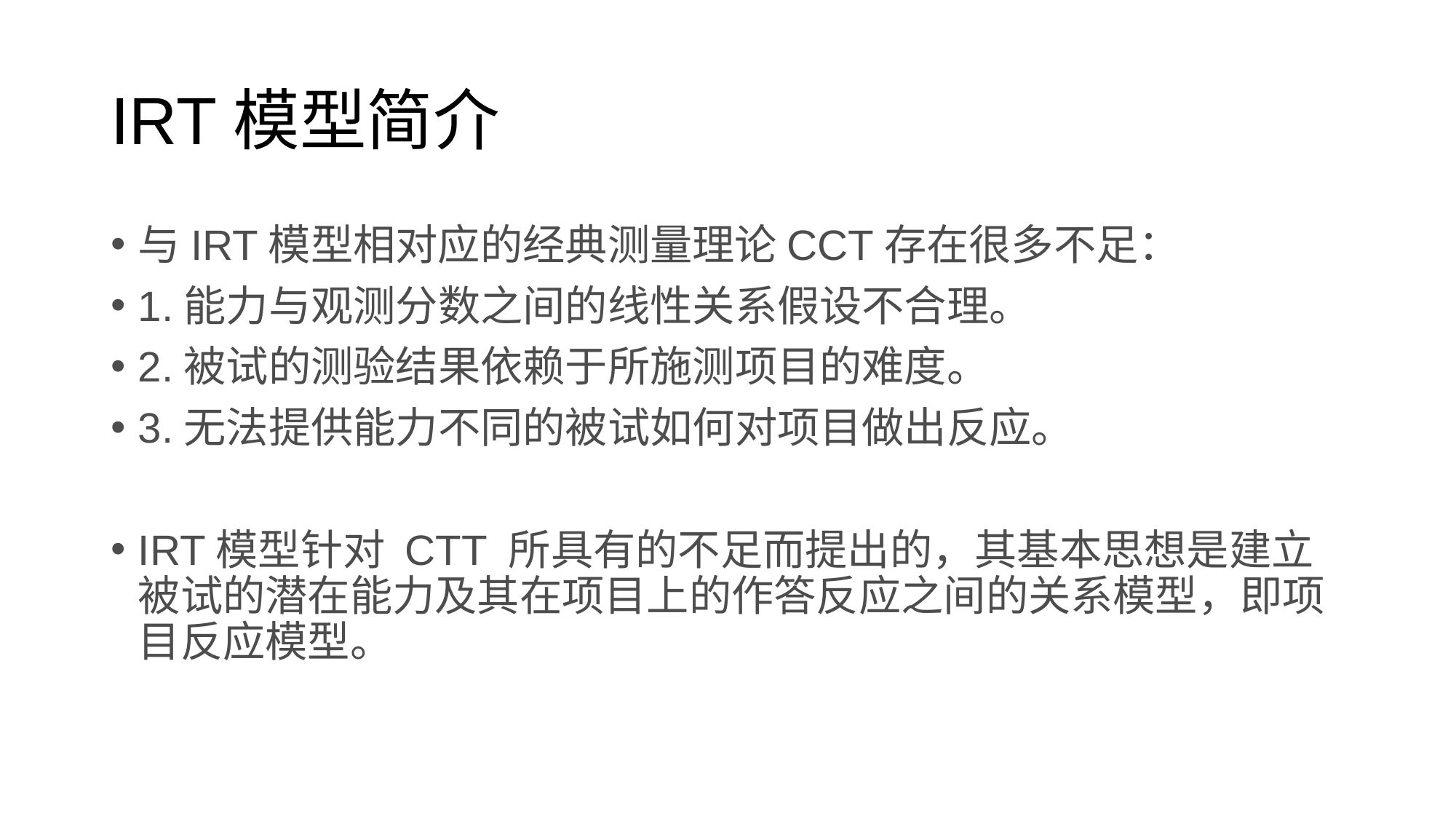

# IRT模型简介
与IRT模型相对应的经典测量理论CCT存在很多不足：
1.能力与观测分数之间的线性关系假设不合理。
2.被试的测验结果依赖于所施测项目的难度。
3.无法提供能力不同的被试如何对项目做出反应。

IRT模型针对 CTT 所具有的不足而提出的，其基本思想是建立被试的潜在能力及其在项目上的作答反应之间的关系模型，即项目反应模型。